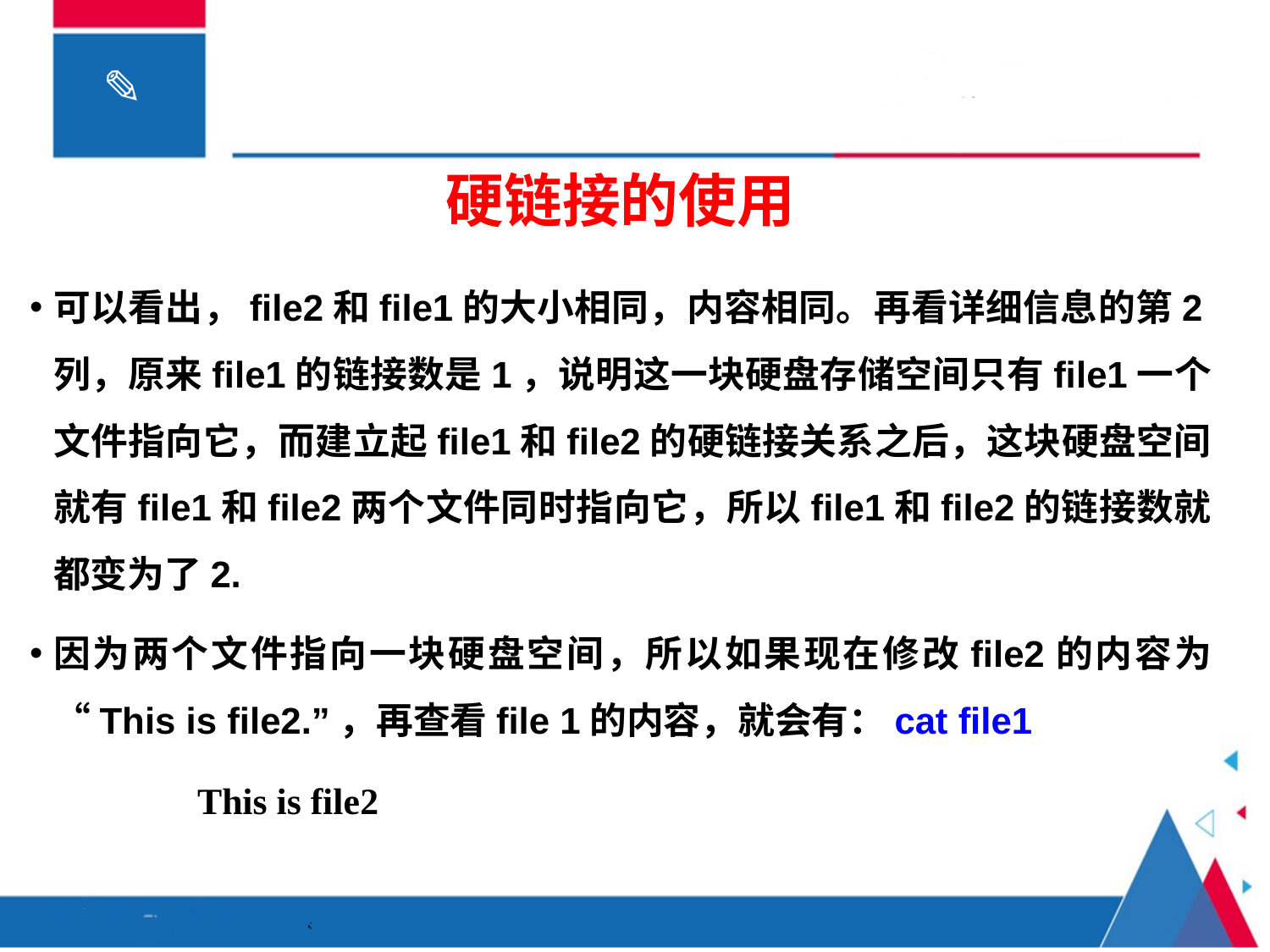

硬链接的使用
可以看出，file2和file1的大小相同，内容相同。再看详细信息的第2列，原来file1的链接数是1，说明这一块硬盘存储空间只有file1一个文件指向它，而建立起file1和file2的硬链接关系之后，这块硬盘空间就有file1和file2两个文件同时指向它，所以file1和file2的链接数就都变为了2.
因为两个文件指向一块硬盘空间，所以如果现在修改file2的内容为“This is file2.”，再查看file 1的内容，就会有：cat file1
                  This is file2